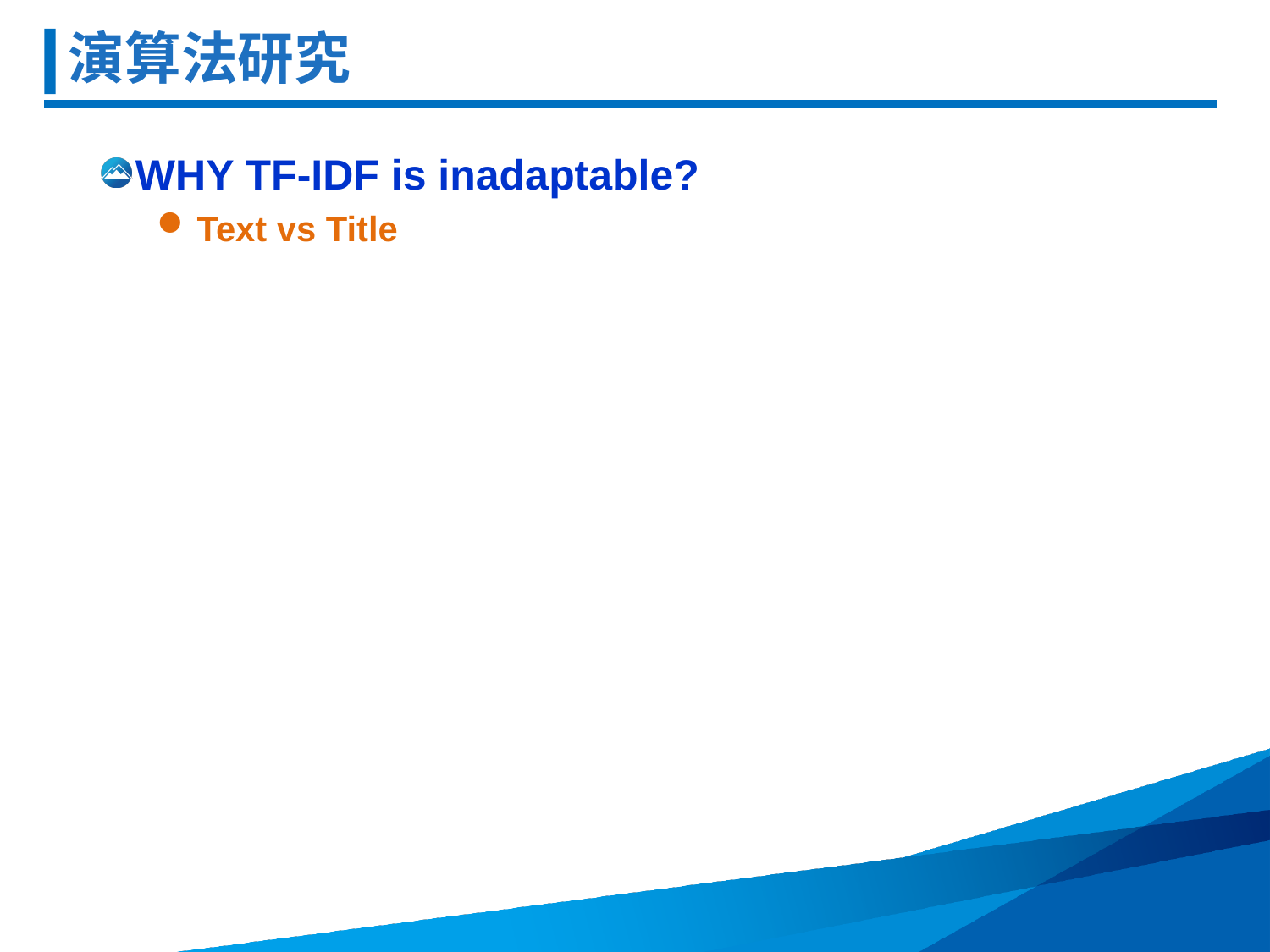

# 演算法研究
WHY TF-IDF is inadaptable?
Text vs Title